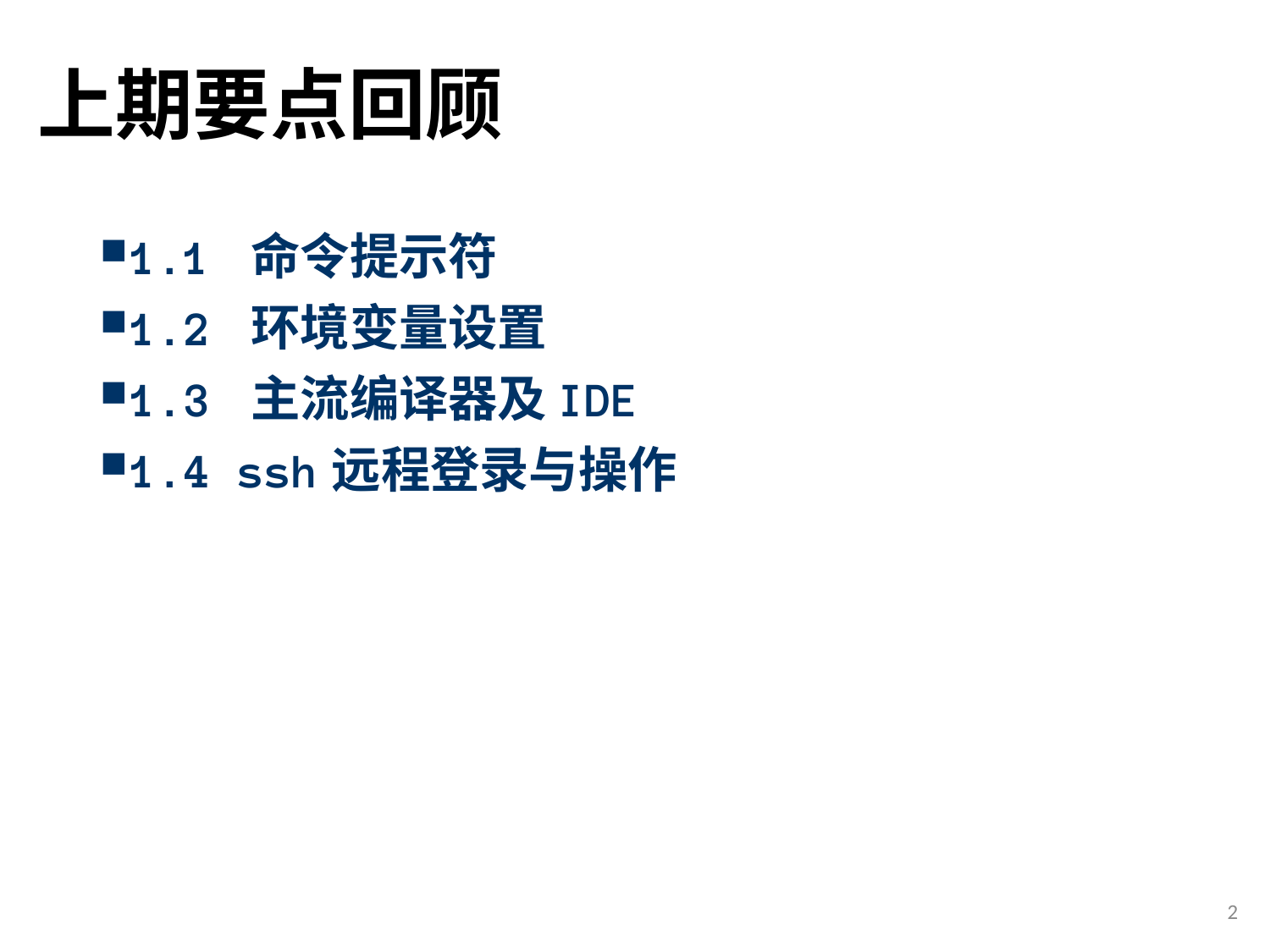

# 上期要点回顾
1.1 命令提示符
1.2 环境变量设置
1.3 主流编译器及IDE
1.4 ssh远程登录与操作
2